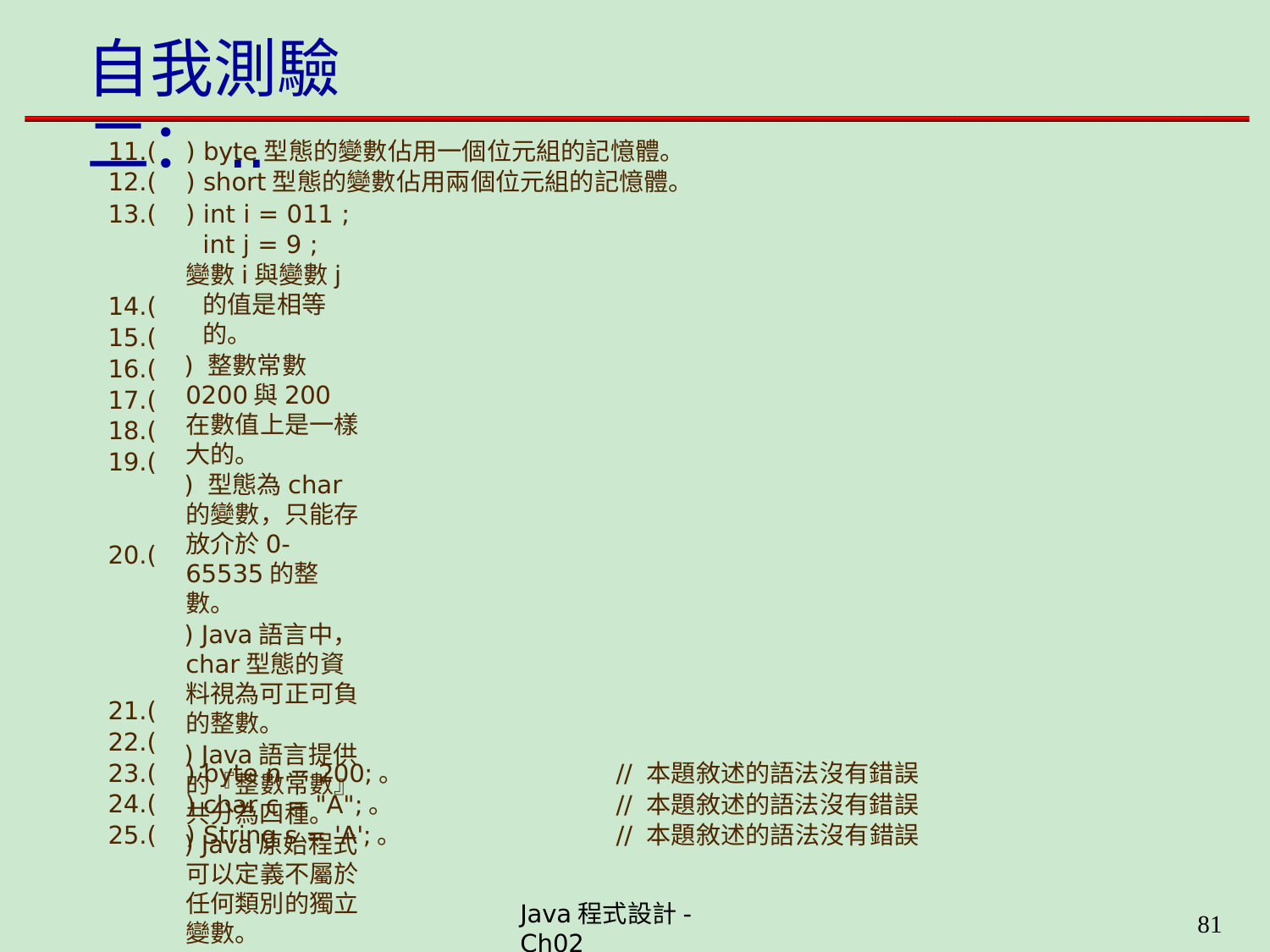

# 自我測驗二：..
11.(
12.(
13.(
) byte型態的變數佔用一個位元組的記憶體。
) short型態的變數佔用兩個位元組的記憶體。
) int i = 011 ;  int j = 9 ;
變數i與變數j的值是相等的。
) 整數常數0200與200在數值上是一樣大的。
) 型態為char的變數，只能存放介於0-65535的整數。
) Java語言中，char型態的資料視為可正可負的整數。
) Java語言提供的『整數常數』共分為四種。
) Java原始程式可以定義不屬於任何類別的獨立變數。
) 字元'A'的ASCII為0x41，下列兩個字元變數的初值都是正確的：
char ch1 = 'A';
char ch2 = '\u0041';
) 下列四個敘述都能正確編譯而不會產生語法錯誤：
double d = 1.0;  char c = 'z';  byte b1 = 127;
boolean b0 = true;
) "123" 與 123 在Java語言中視為相同的資料，可以交換使用。
) "a" 與 'a' 不同，前者為字元，後者為字串。
14.(
15.(
16.(
17.(
18.(
19.(
20.(
21.(
22.(
23.(
24.(
25.(
) byte n = 200;。
) char c = "A";。
) String s = 'A';。
// 本題敘述的語法沒有錯誤
// 本題敘述的語法沒有錯誤
// 本題敘述的語法沒有錯誤
Java程式設計-Ch02
81